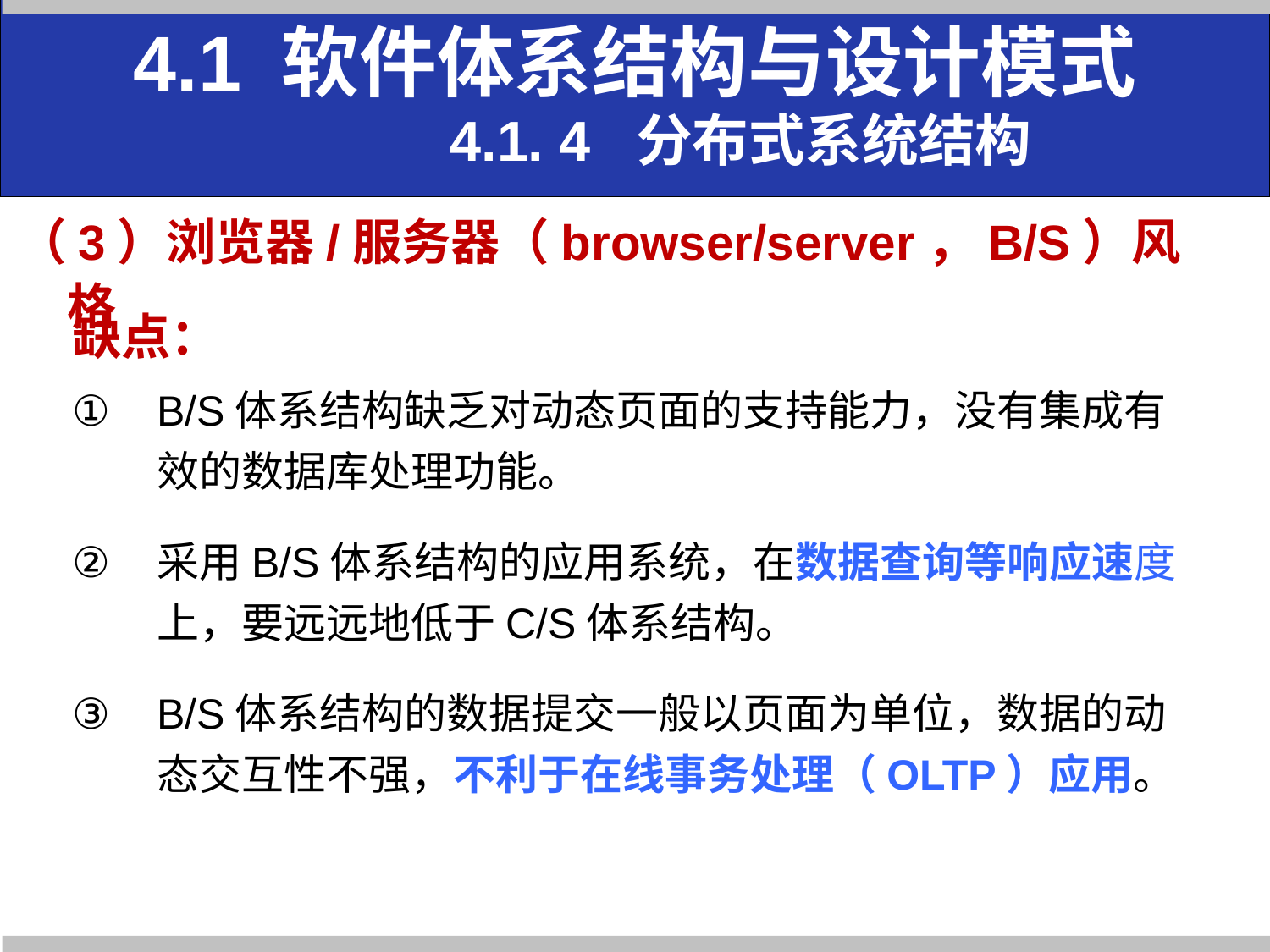

4.1 软件体系结构与设计模式
           4.1. 4  分布式系统结构
  （3）浏览器/服务器（browser/server，B/S）风格
缺点：
B/S体系结构缺乏对动态页面的支持能力，没有集成有效的数据库处理功能。
采用B/S体系结构的应用系统，在数据查询等响应速度上，要远远地低于C/S体系结构。
B/S体系结构的数据提交一般以页面为单位，数据的动态交互性不强，不利于在线事务处理（OLTP）应用。
428